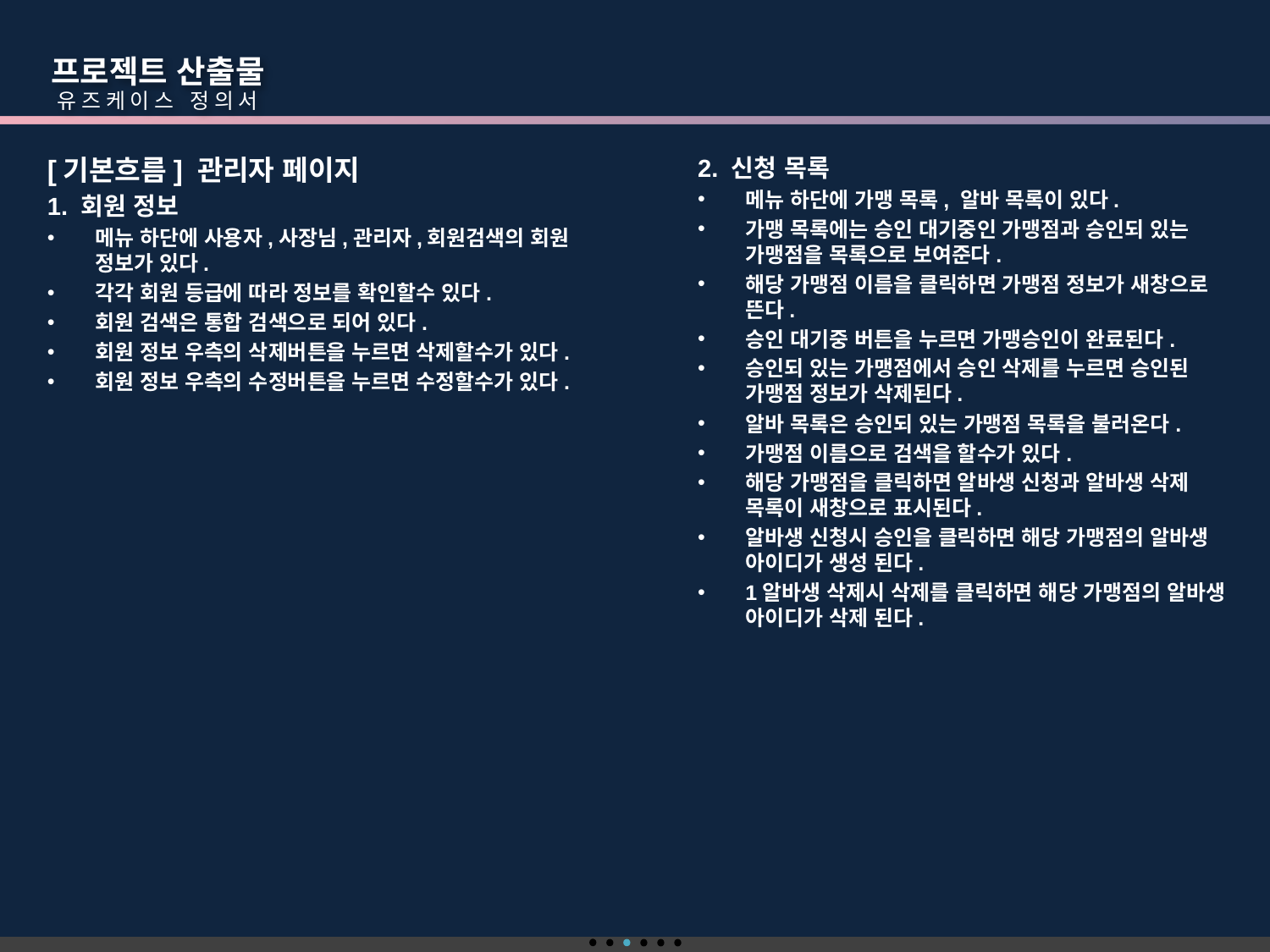

프로젝트 산출물
 유즈케이스 정의서
[기본흐름] 관리자 페이지
1. 회원 정보
메뉴 하단에 사용자,사장님,관리자,회원검색의 회원 정보가 있다.
각각 회원 등급에 따라 정보를 확인할수 있다.
회원 검색은 통합 검색으로 되어 있다.
회원 정보 우측의 삭제버튼을 누르면 삭제할수가 있다.
회원 정보 우측의 수정버튼을 누르면 수정할수가 있다.

2. 신청 목록
메뉴 하단에 가맹 목록, 알바 목록이 있다.
가맹 목록에는 승인 대기중인 가맹점과 승인되 있는 가맹점을 목록으로 보여준다.
해당 가맹점 이름을 클릭하면 가맹점 정보가 새창으로 뜬다.
승인 대기중 버튼을 누르면 가맹승인이 완료된다.
승인되 있는 가맹점에서 승인 삭제를 누르면 승인된 가맹점 정보가 삭제된다.
알바 목록은 승인되 있는 가맹점 목록을 불러온다.
가맹점 이름으로 검색을 할수가 있다.
해당 가맹점을 클릭하면 알바생 신청과 알바생 삭제 목록이 새창으로 표시된다.
알바생 신청시 승인을 클릭하면 해당 가맹점의 알바생 아이디가 생성 된다.
1알바생 삭제시 삭제를 클릭하면 해당 가맹점의 알바생 아이디가 삭제 된다.